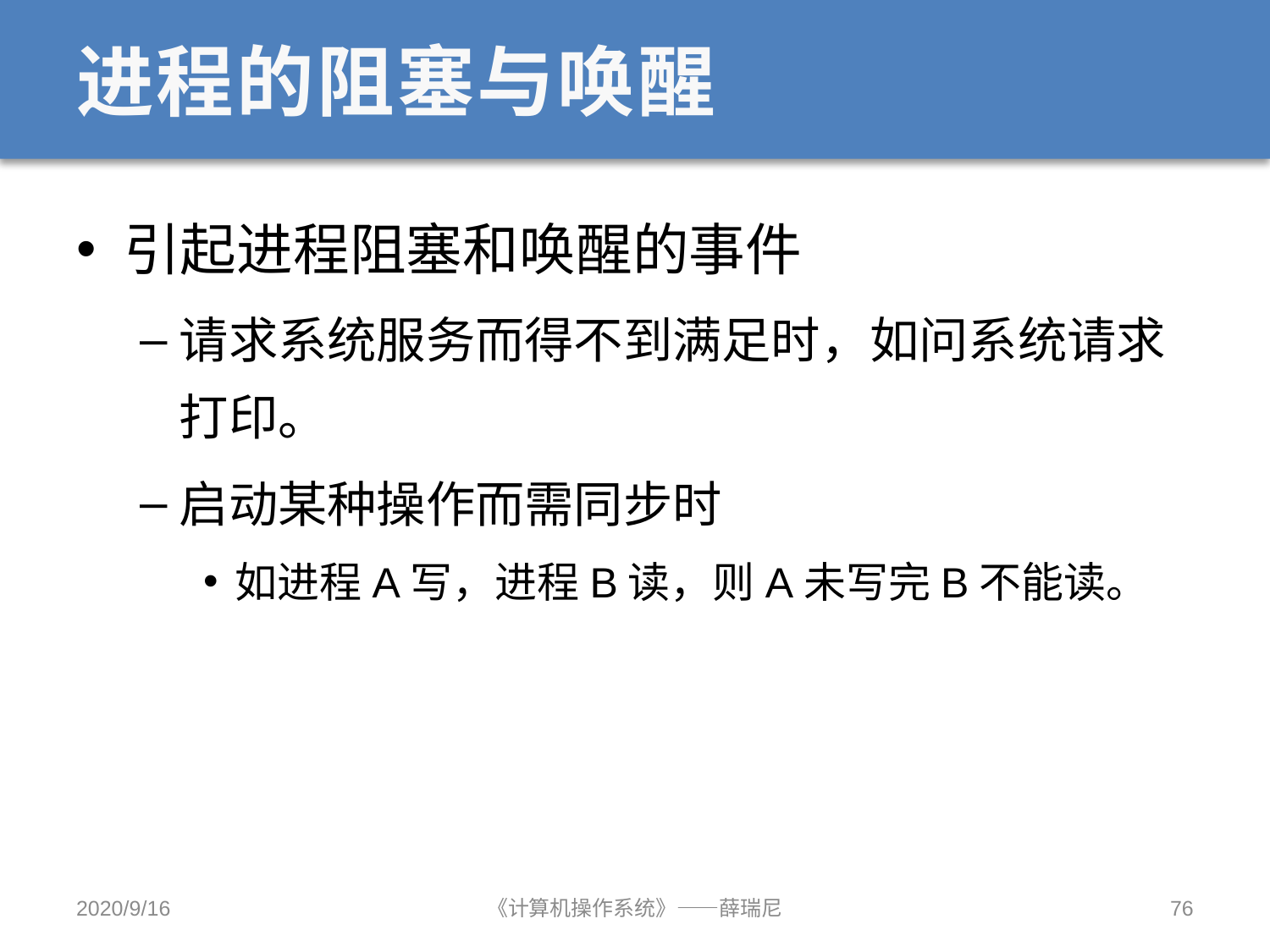

# 进程的阻塞与唤醒
引起进程阻塞和唤醒的事件
请求系统服务而得不到满足时，如问系统请求打印。
启动某种操作而需同步时
如进程A写，进程B读，则A未写完B不能读。
2020/9/16
《计算机操作系统》——薛瑞尼
76